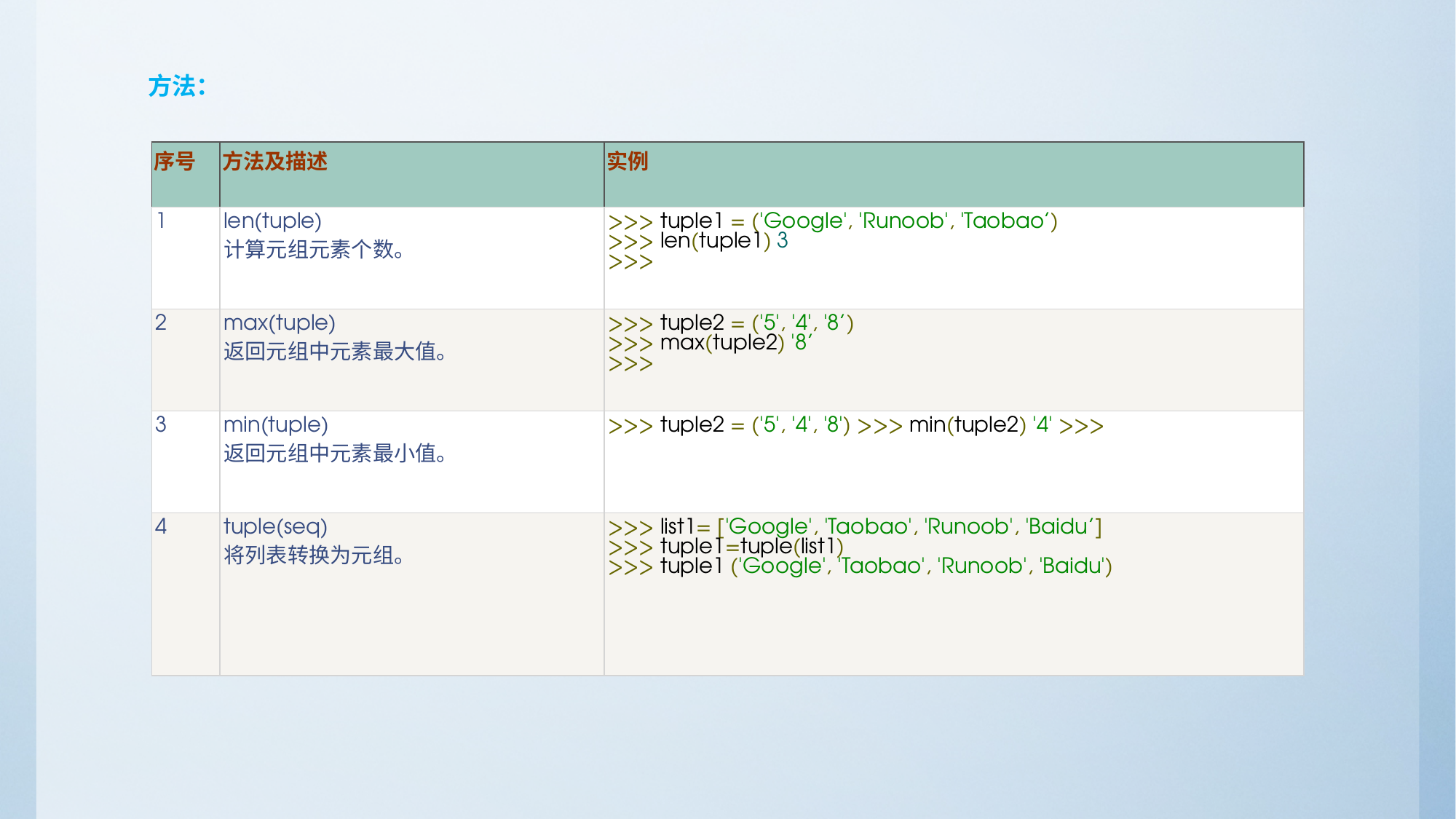

方法：

| 序号 | 方法及描述 | 实例 |
| --- | --- | --- |
| 1 | len(tuple) 计算元组元素个数。 | >>> tuple1 = ('Google', 'Runoob', 'Taobao’) >>> len(tuple1) 3 >>> |
| 2 | max(tuple) 返回元组中元素最大值。 | >>> tuple2 = ('5', '4', '8’) >>> max(tuple2) '8’ >>> |
| 3 | min(tuple) 返回元组中元素最小值。 | >>> tuple2 = ('5', '4', '8') >>> min(tuple2) '4' >>> |
| 4 | tuple(seq) 将列表转换为元组。 | >>> list1= ['Google', 'Taobao', 'Runoob', 'Baidu’] >>> tuple1=tuple(list1) >>> tuple1 ('Google', 'Taobao', 'Runoob', 'Baidu') |